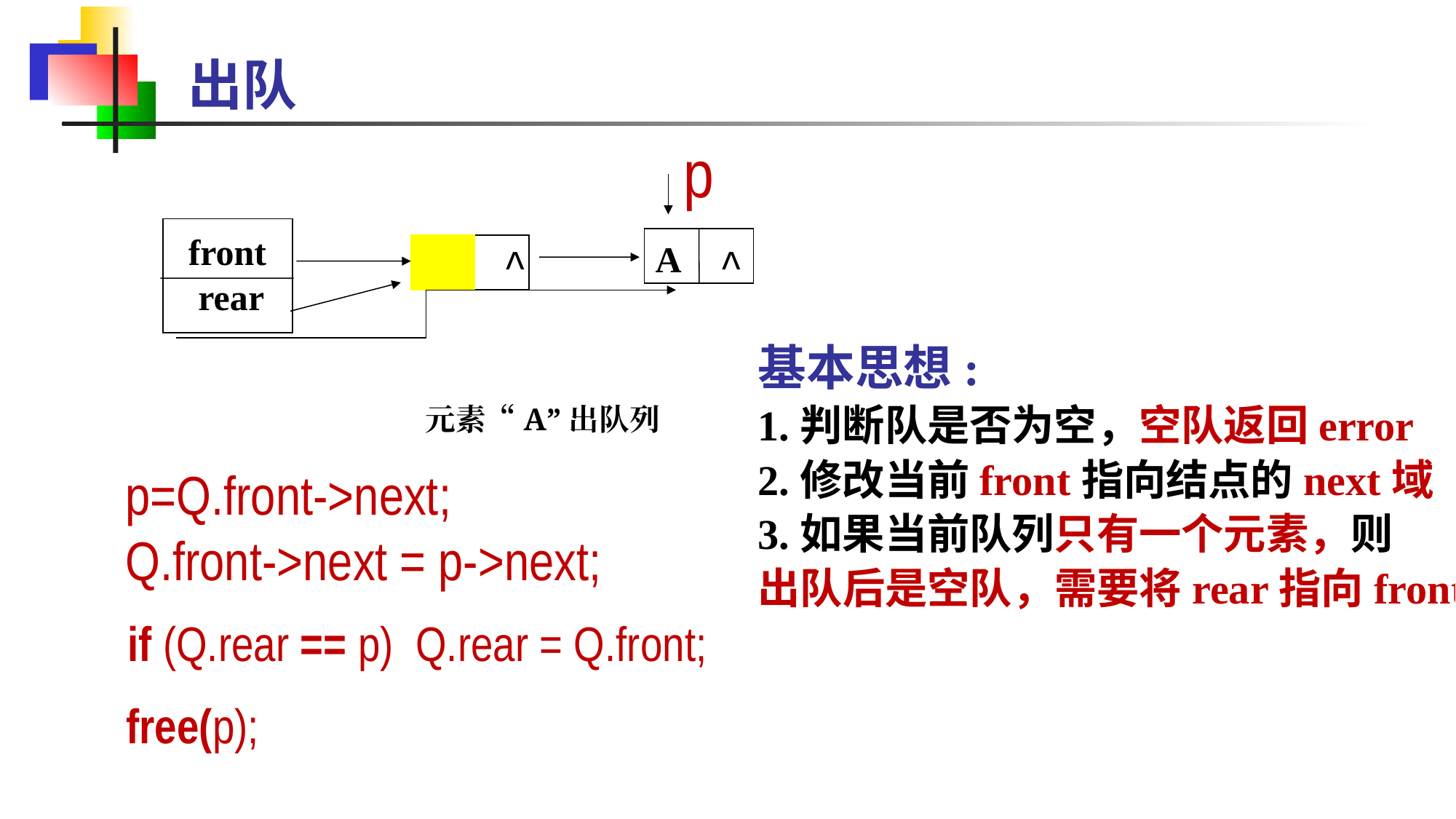

# 出队
p

front
rear

A
^
^

基本思想:
1.判断队是否为空，空队返回error
2.修改当前front指向结点的next域
3.如果当前队列只有一个元素，则
出队后是空队，需要将rear指向front
元素“A”出队列
p=Q.front->next;
Q.front->next = p->next;
if (Q.rear == p)  Q.rear = Q.front;
free(p);